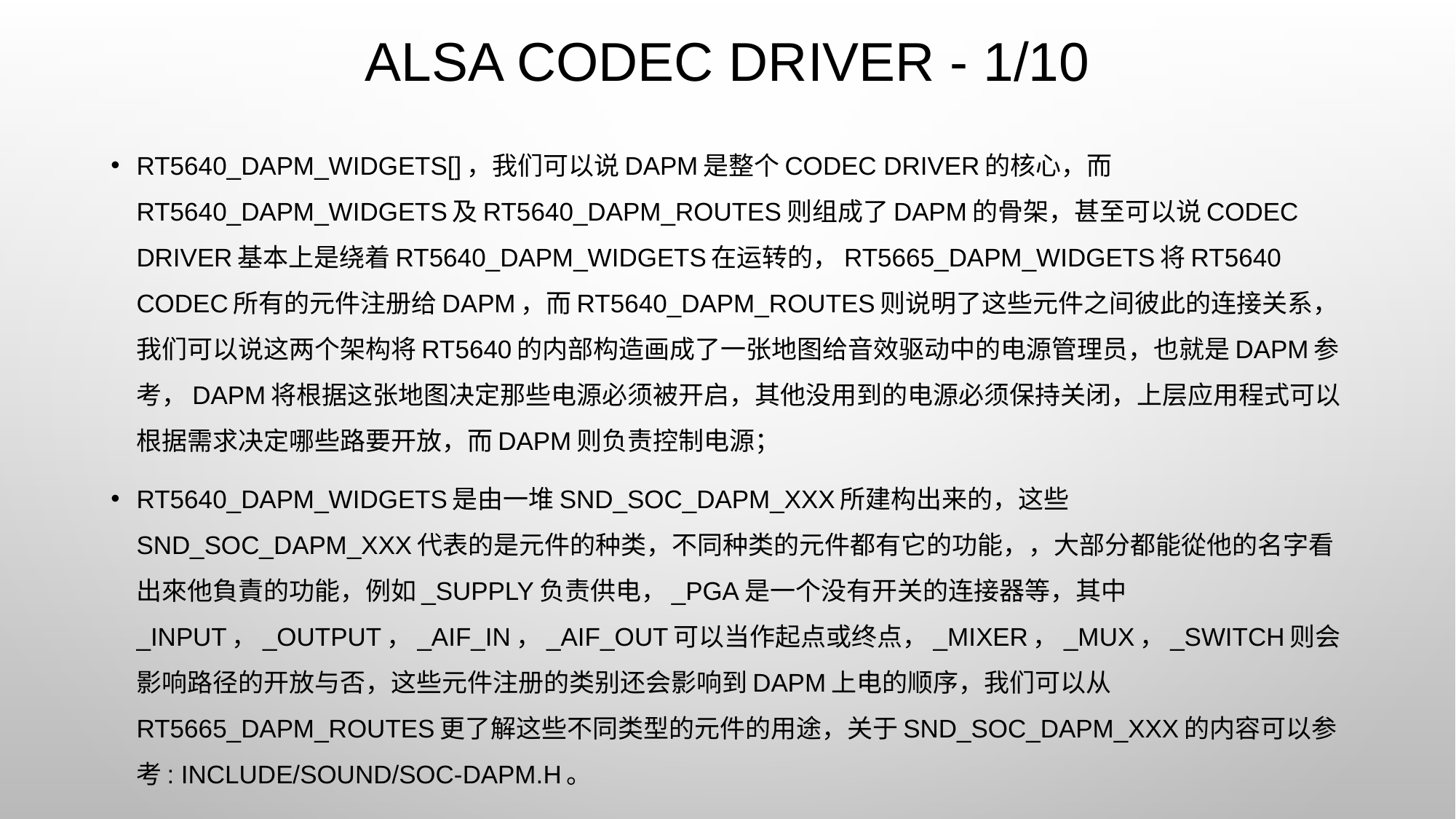

# ALSA Codec Driver - 1/10
rt5640_dapm_widgets[]，我们可以说DAPM是整个codec driver的核心，而rt5640_dapm_widgets及rt5640_dapm_routes则组成了DAPM的骨架，甚至可以说codec driver基本上是绕着rt5640_dapm_widgets在运转的，rt5665_dapm_widgets将rt5640 codec所有的元件注册给DAPM，而rt5640_dapm_routes则说明了这些元件之间彼此的连接关系，我们可以说这两个架构将rt5640的内部构造画成了一张地图给音效驱动中的电源管理员，也就是DAPM参考，DAPM将根据这张地图决定那些电源必须被开启，其他没用到的电源必须保持关闭，上层应用程式可以根据需求决定哪些路要开放，而DAPM则负责控制电源；
rt5640_dapm_widgets是由一堆SND_SOC_DAPM_XXX所建构出来的，这些SND_SOC_DAPM_XXX代表的是元件的种类，不同种类的元件都有它的功能，，大部分都能從他的名字看出來他負責的功能，例如_SUPPLY负责供电，_PGA是一个没有开关的连接器等，其中_INPUT，_OUTPUT，_AIF_IN，_AIF_OUT可以当作起点或终点，_MIXER，_MUX，_SWITCH则会影响路径的开放与否，这些元件注册的类别还会影响到DAPM上电的顺序，我们可以从rt5665_dapm_routes更了解这些不同类型的元件的用途，关于SND_SOC_DAPM_XXX的内容可以参考: include/sound/soc-dapm.h。